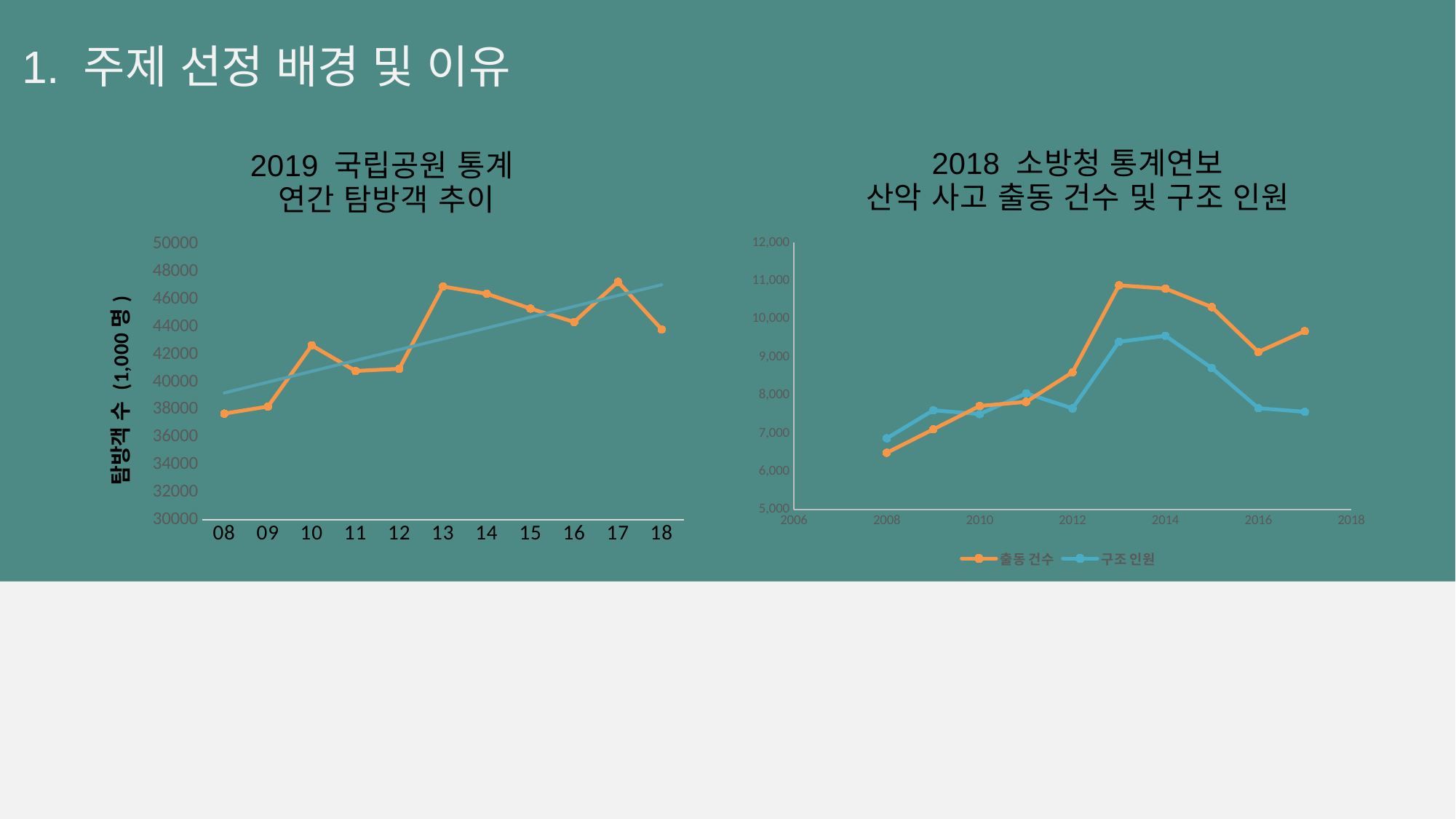

1. 주제 선정 배경 및 이유

### Chart: 2019 국립공원 통계
연간 탐방객 추이

| Category | Series 1 |
|---|---|
| 08 | 37707.0 |
| 09 | 38219.0 |
| 10 | 42658.0 |
| 11 | 40804.0 |
| 12 | 40959.0 |
| 13 | 46932.0 |
| 14 | 46406.0 |
| 15 | 45332.0 |
| 16 | 44358.0 |
| 17 | 47278.0 |
| 18 | 43824.0 |

### Chart: 2018 소방청 통계연보
산악 사고 출동 건수 및 구조 인원

| Category | 출동 건수 | 구조 인원 |
|---|---|---|
중년 이후 취미 및 건강유지의 대부분을 차지하는 등산

탐방객 인원 수 대비, 높은 출동 횟수의 문제점 및
실제 구조인원 비율의 격차가 늘어나고 있다